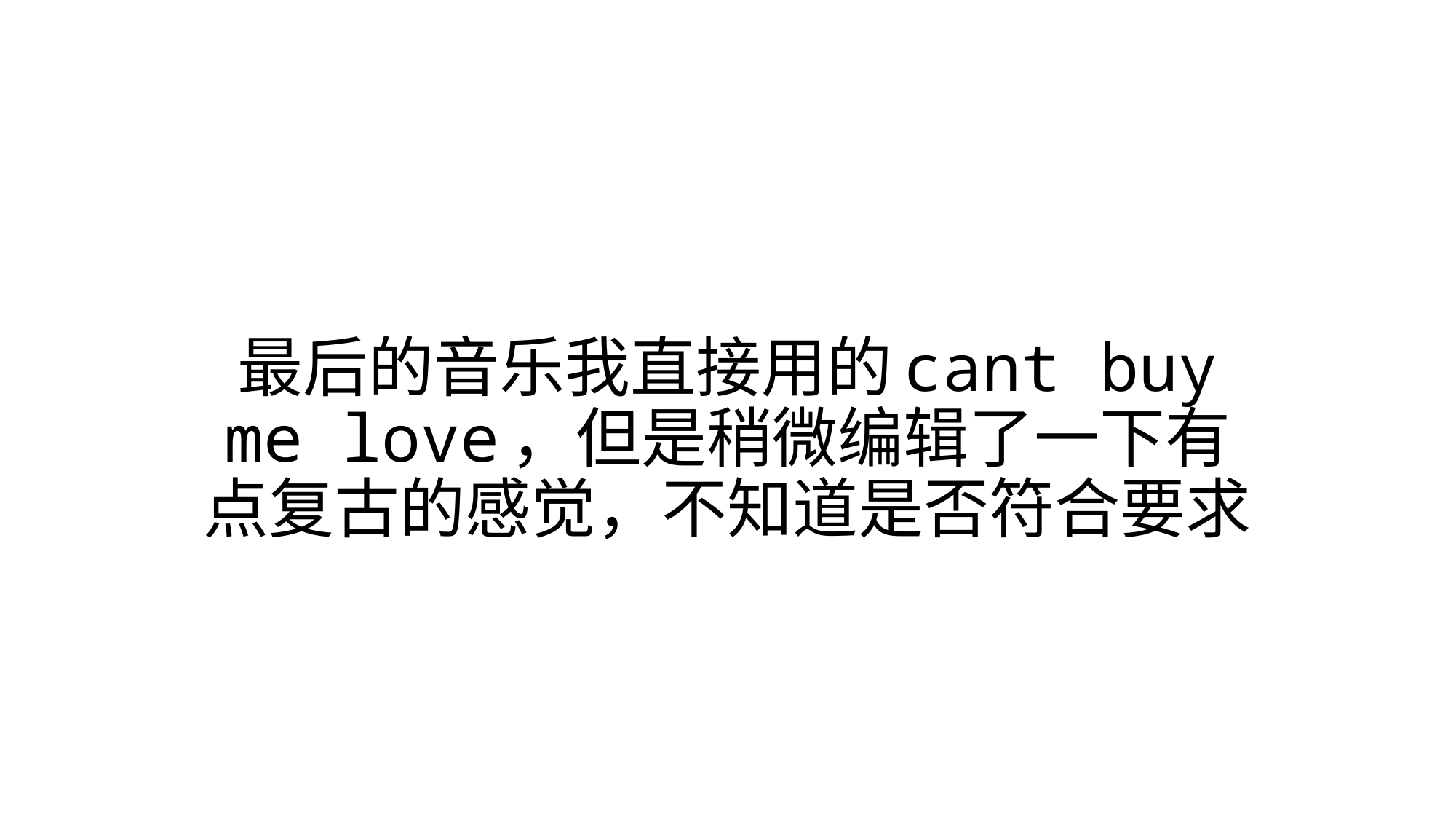

# 最后的音乐我直接用的cant buy me love，但是稍微编辑了一下有点复古的感觉，不知道是否符合要求